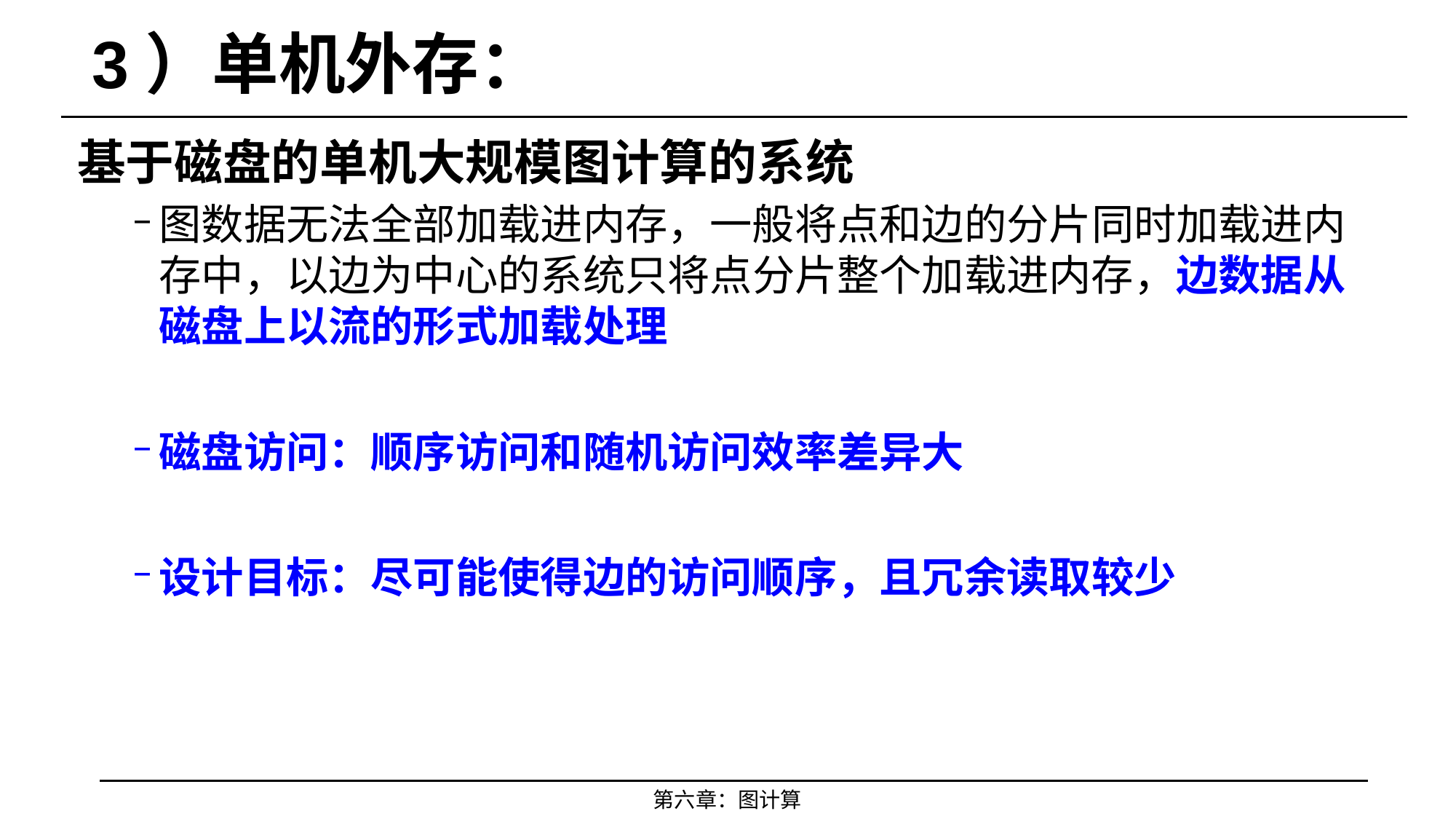

# 3）单机外存：
基于磁盘的单机大规模图计算的系统
图数据无法全部加载进内存，一般将点和边的分片同时加载进内存中，以边为中心的系统只将点分片整个加载进内存，边数据从磁盘上以流的形式加载处理

磁盘访问：顺序访问和随机访问效率差异大

设计目标：尽可能使得边的访问顺序，且冗余读取较少